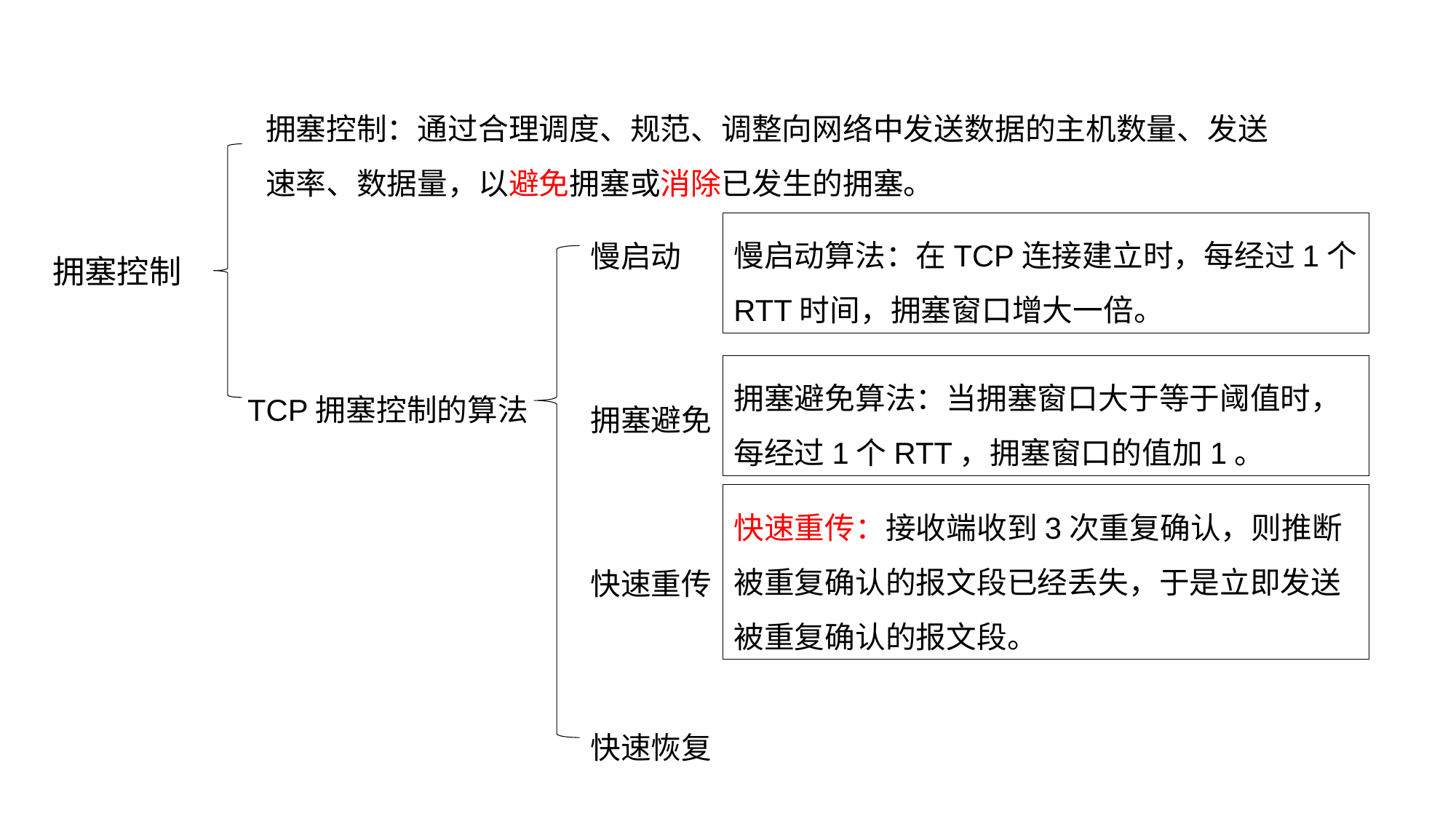

拥塞控制：通过合理调度、规范、调整向网络中发送数据的主机数量、发送速率、数据量，以避免拥塞或消除已发生的拥塞。

慢启动算法：在TCP连接建立时，每经过1个RTT时间，拥塞窗口增大一倍。
慢启动

拥塞避免

快速重传

快速恢复

拥塞控制
拥塞避免算法：当拥塞窗口大于等于阈值时，每经过1个RTT，拥塞窗口的值加1。
TCP拥塞控制的算法
快速重传：接收端收到3次重复确认，则推断被重复确认的报文段已经丢失，于是立即发送被重复确认的报文段。